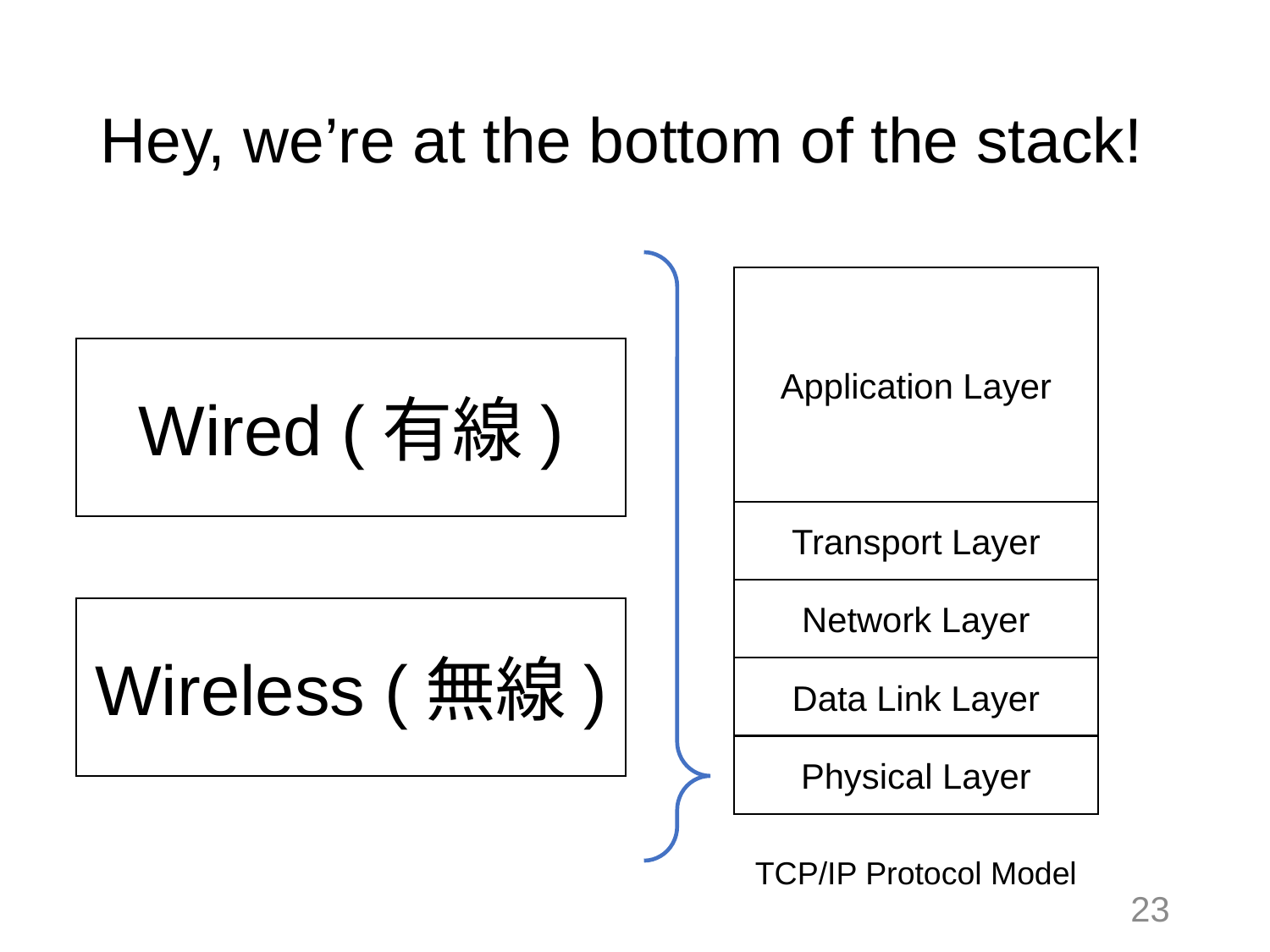

# Hey, we’re at the bottom of the stack!

Application Layer
Transport Layer
Network Layer
Data Link Layer
Physical Layer
Wired (有線)
Wireless (無線)
TCP/IP Protocol Model
23